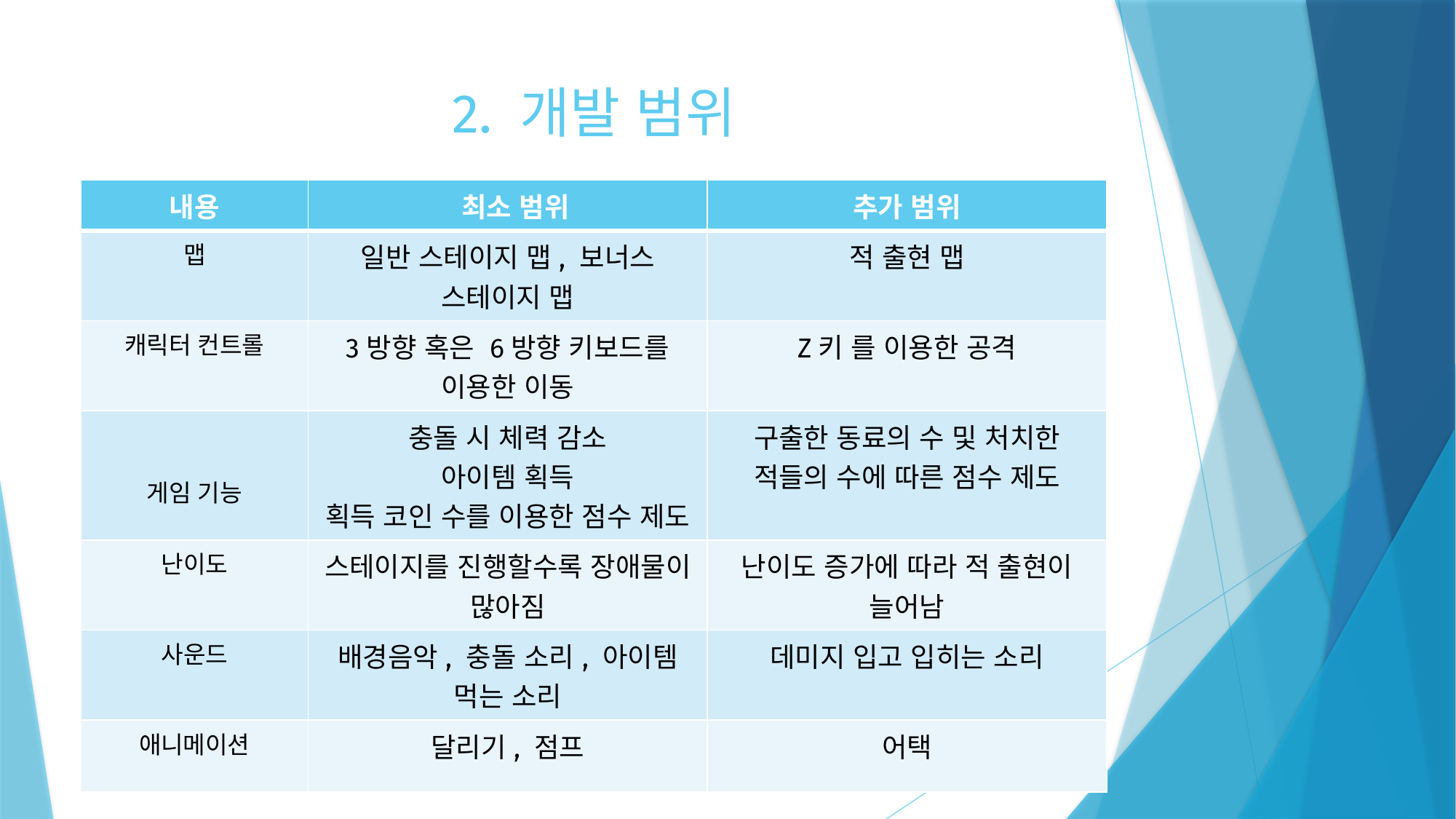

# 2. 개발 범위
| 내용 | 최소 범위 | 추가 범위 |
| --- | --- | --- |
| 맵 | 일반 스테이지 맵, 보너스 스테이지 맵 | 적 출현 맵 |
| 캐릭터 컨트롤 | 3방향 혹은 6방향 키보드를 이용한 이동 | Z키 를 이용한 공격 |
| 게임 기능 | 충돌 시 체력 감소 아이템 획득 획득 코인 수를 이용한 점수 제도 | 구출한 동료의 수 및 처치한 적들의 수에 따른 점수 제도 |
| 난이도 | 스테이지를 진행할수록 장애물이 많아짐 | 난이도 증가에 따라 적 출현이 늘어남 |
| 사운드 | 배경음악, 충돌 소리, 아이템 먹는 소리 | 데미지 입고 입히는 소리 |
| 애니메이션 | 달리기, 점프 | 어택 |